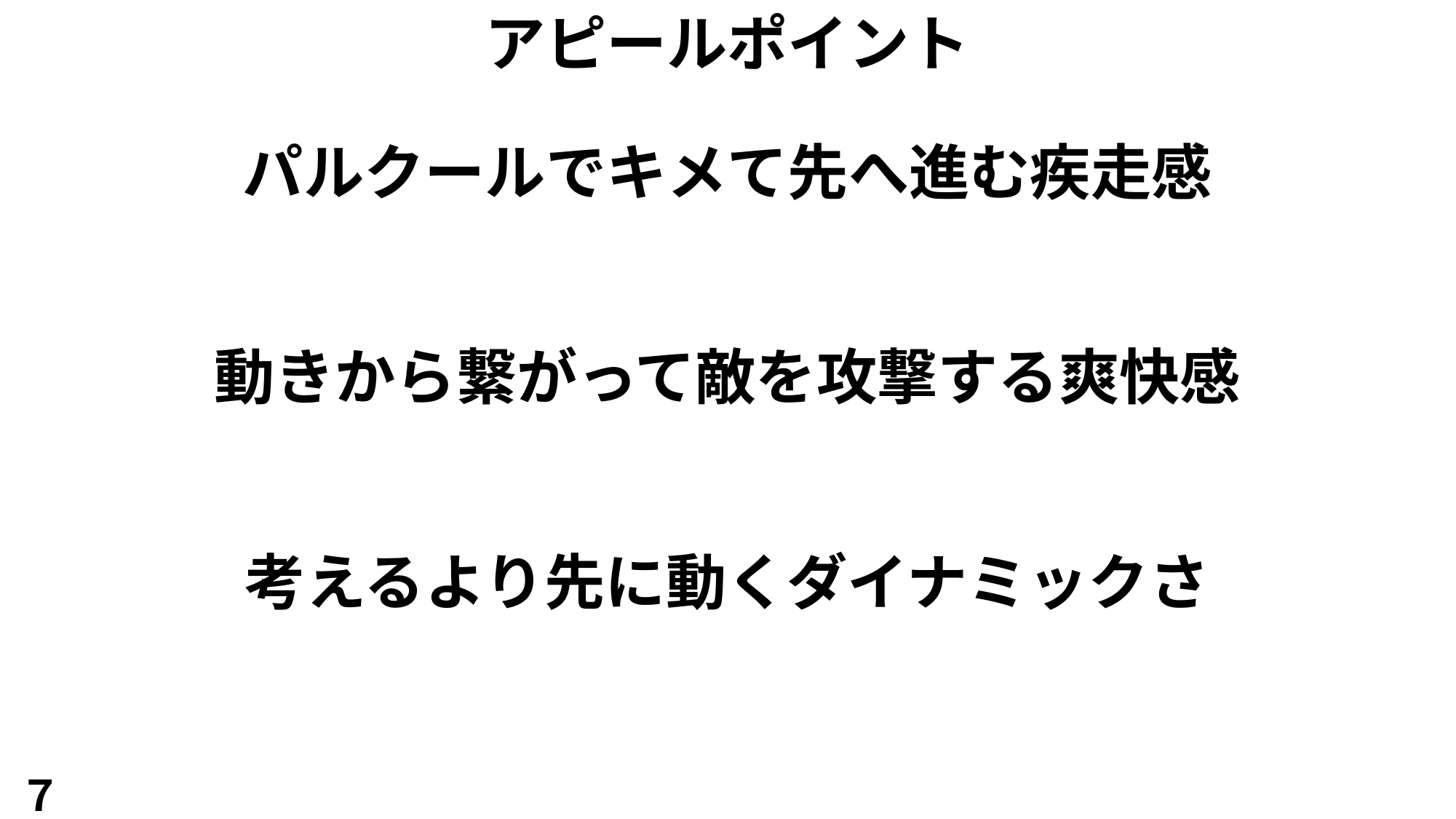

アピールポイント
パルクールでキメて先へ進む疾走感
動きから繋がって敵を攻撃する爽快感
考えるより先に動くダイナミックさ
７